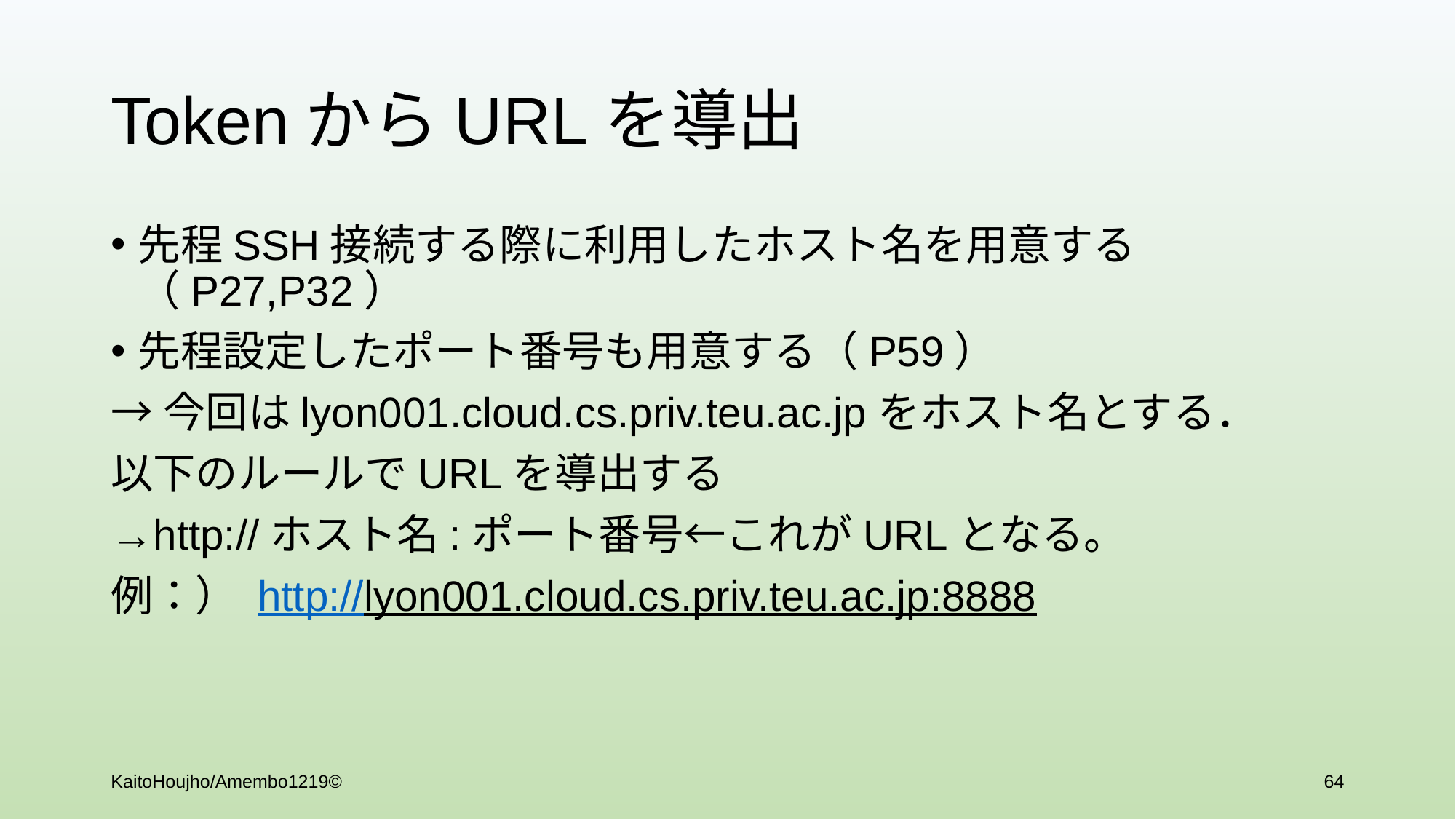

# TokenからURLを導出
先程SSH接続する際に利用したホスト名を用意する（P27,P32）
先程設定したポート番号も用意する（P59）
→今回はlyon001.cloud.cs.priv.teu.ac.jpをホスト名とする．
以下のルールでURLを導出する
→http://ホスト名:ポート番号←これがURLとなる。
例：） http://lyon001.cloud.cs.priv.teu.ac.jp:8888
KaitoHoujho/Amembo1219©
64